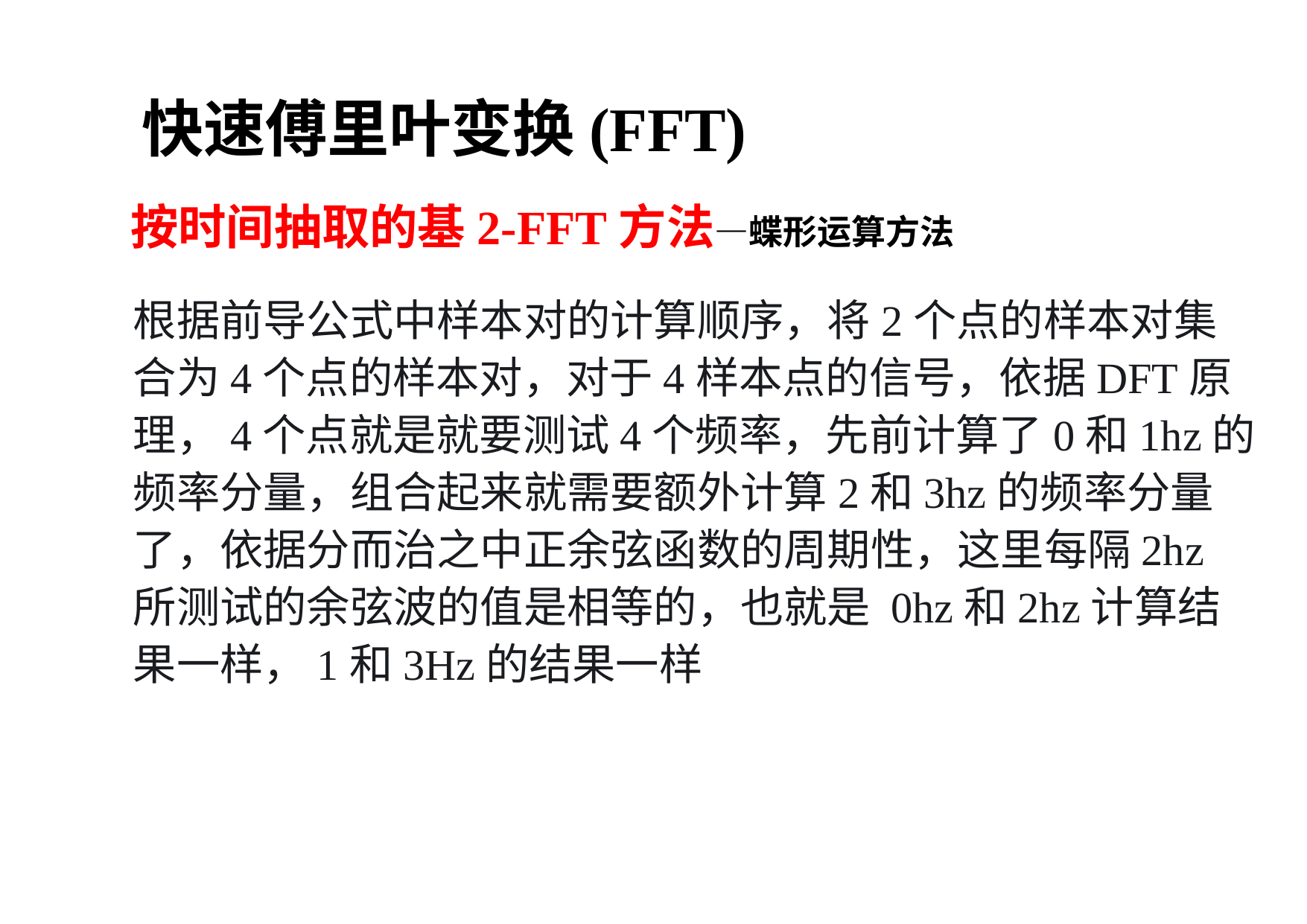

快速傅里叶变换(FFT)
按时间抽取的基2-FFT方法—蝶形运算方法
根据前导公式中样本对的计算顺序，将2个点的样本对集合为4个点的样本对，对于4样本点的信号，依据DFT原理，4个点就是就要测试4个频率，先前计算了0和1hz的频率分量，组合起来就需要额外计算2和3hz的频率分量了，依据分而治之中正余弦函数的周期性，这里每隔2hz所测试的余弦波的值是相等的，也就是 0hz和2hz计算结果一样，1和3Hz的结果一样